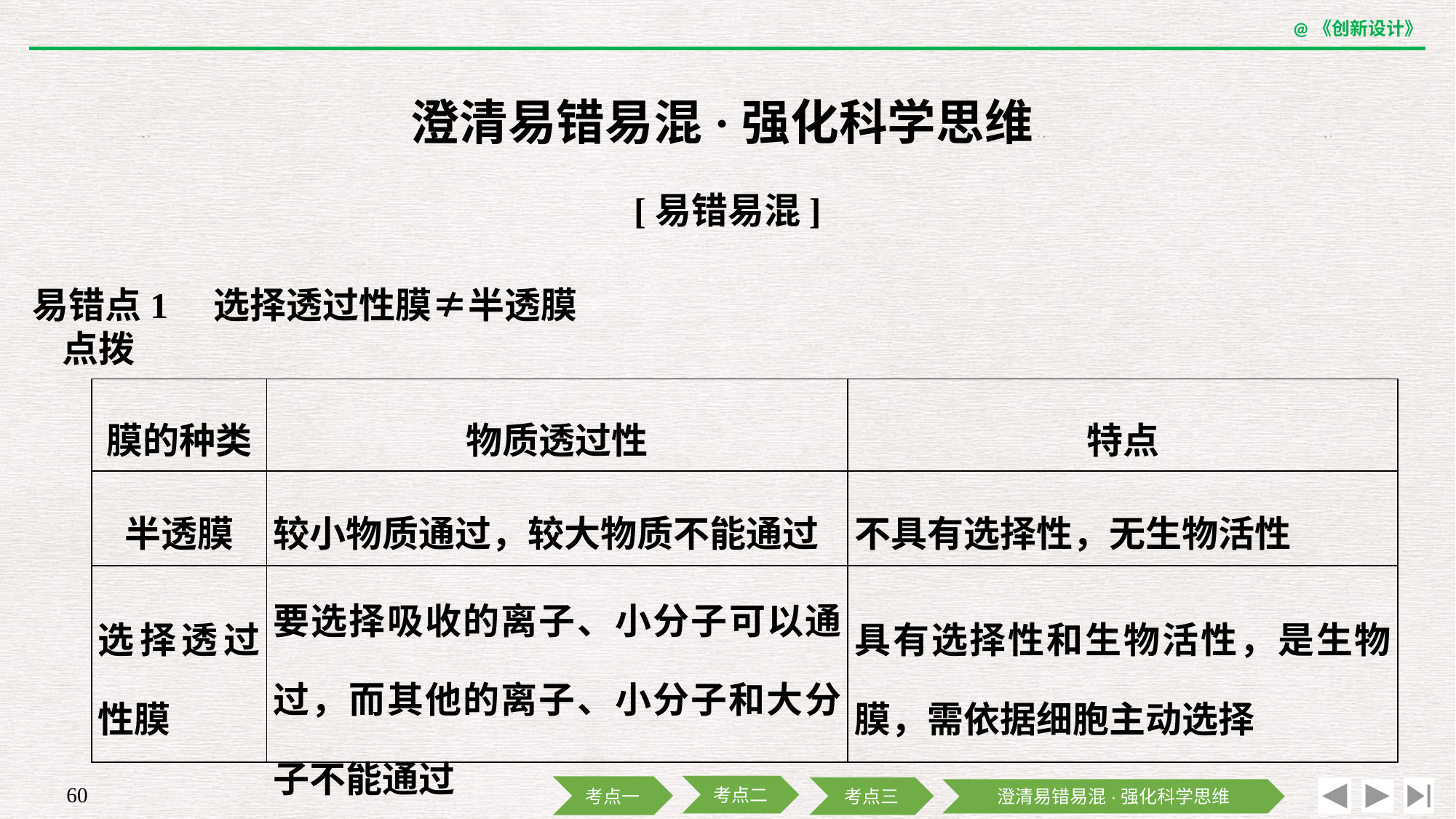

澄清易错易混·强化科学思维
[易错易混]
易错点1　选择透过性膜≠半透膜
	点拨
| 膜的种类 | 物质透过性 | 特点 |
| --- | --- | --- |
| 半透膜 | 较小物质通过，较大物质不能通过 | 不具有选择性，无生物活性 |
| 选择透过性膜 | 要选择吸收的离子、小分子可以通过，而其他的离子、小分子和大分子不能通过 | 具有选择性和生物活性，是生物膜，需依据细胞主动选择 |